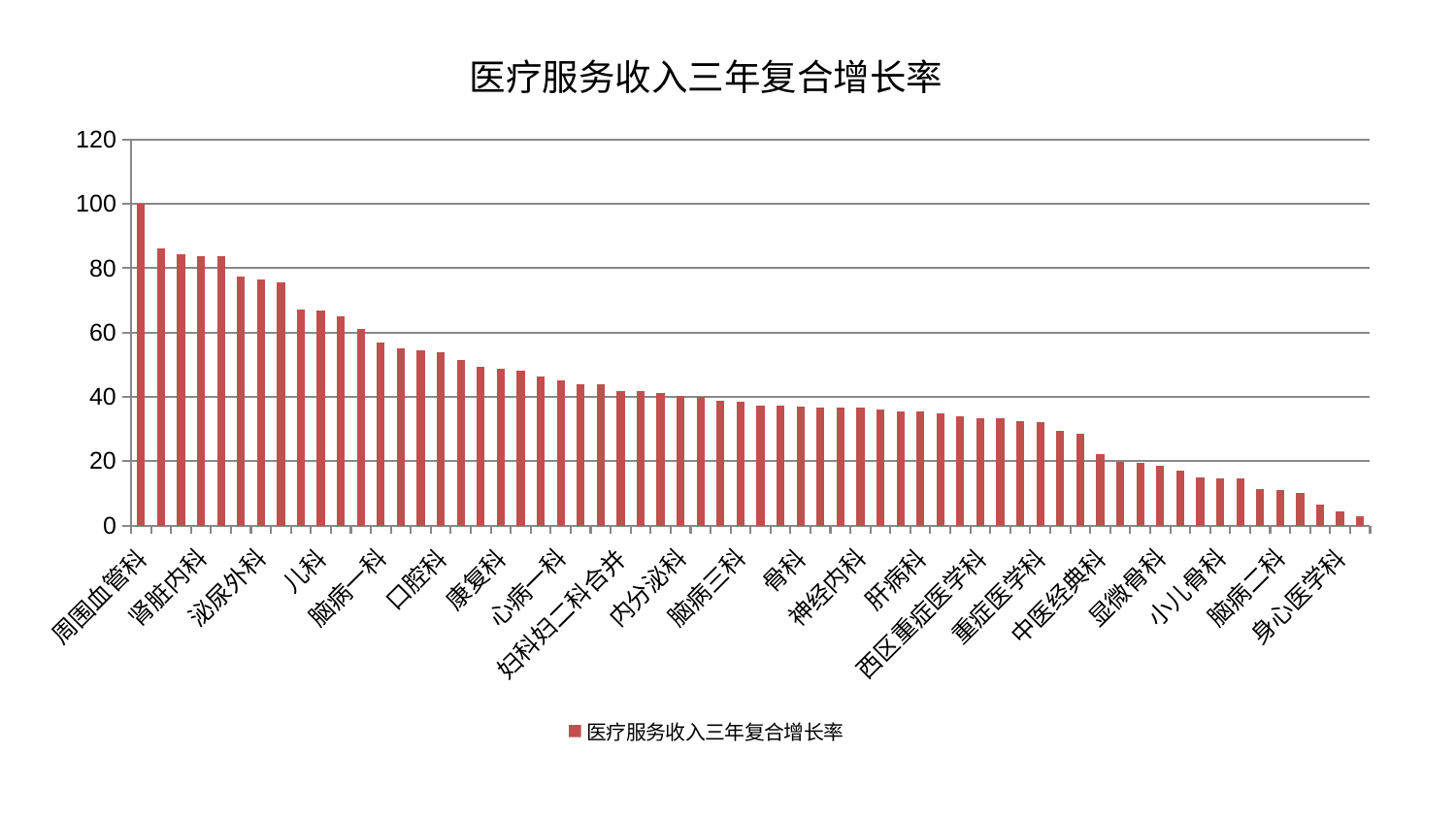

### Chart: 医疗服务收入三年复合增长率

| Category | 医疗服务收入三年复合增长率 |
|---|---|
| 周围血管科 | 100.0 |
| 心病四科 | 86.21612763400243 |
| 耳鼻喉科 | 84.42422712784621 |
| 肾脏内科 | 83.91426068771432 |
| 眼科 | 83.62347471169113 |
| 肛肠科 | 77.28567728532582 |
| 泌尿外科 | 76.42094897462987 |
| 脾胃科消化科合并 | 75.46425470516203 |
| 微创骨科 | 67.27230320964092 |
| 儿科 | 66.7855802341003 |
| 肾病科 | 65.15445289053564 |
| 小儿推拿科 | 61.269253300602806 |
| 脑病一科 | 56.996502017929835 |
| 心病二科 | 55.08994733517623 |
| 老年医学科 | 54.338637381030985 |
| 口腔科 | 53.787744838025084 |
| 呼吸内科 | 51.47539482692101 |
| 消化内科 | 49.214931733765255 |
| 康复科 | 48.80193894106625 |
| 中医外治中心 | 48.222750607583734 |
| 关节骨科 | 46.329506560512094 |
| 心病一科 | 45.19345450902643 |
| 心血管内科 | 44.024302683256295 |
| 医院 | 43.7987562548444 |
| 妇科妇二科合并 | 41.83547204332694 |
| 妇科 | 41.78458422610854 |
| 神经外科 | 41.15819313590069 |
| 内分泌科 | 40.242212201509936 |
| 妇二科 | 39.84456932309711 |
| 脾胃病科 | 38.680782275624296 |
| 脑病三科 | 38.50709781782067 |
| 创伤骨科 | 37.25664438356359 |
| 针灸科 | 37.12802761070774 |
| 骨科 | 37.04833332704166 |
| 胸外科 | 36.62551315237664 |
| 东区重症医学科 | 36.582589477527826 |
| 神经内科 | 36.55735365624799 |
| 推拿科 | 36.17198979266194 |
| 乳腺甲状腺外科 | 35.486933735023726 |
| 肝病科 | 35.37977061520451 |
| 心病三科 | 34.811544899633866 |
| 脊柱骨科 | 33.85996242642412 |
| 西区重症医学科 | 33.42261972900506 |
| 产科 | 33.297884905934936 |
| 美容皮肤科 | 32.29604440299567 |
| 重症医学科 | 32.220274920995216 |
| 肿瘤内科 | 29.287754807288977 |
| 皮肤科 | 28.515412723112505 |
| 中医经典科 | 22.251862445276622 |
| 肝胆外科 | 19.692458551278698 |
| 男科 | 19.618483348778767 |
| 显微骨科 | 18.680079031822252 |
| 血液科 | 17.044559242265272 |
| 风湿病科 | 14.83482811731794 |
| 小儿骨科 | 14.709802841648992 |
| 东区肾病科 | 14.506038857168296 |
| 运动损伤骨科 | 11.256868902973372 |
| 脑病二科 | 11.096886677082136 |
| 普通外科 | 10.076392841943608 |
| 治未病中心 | 6.373673472739189 |
| 身心医学科 | 4.336683270025025 |
| 综合内科 | 2.9493722187178277 |
241